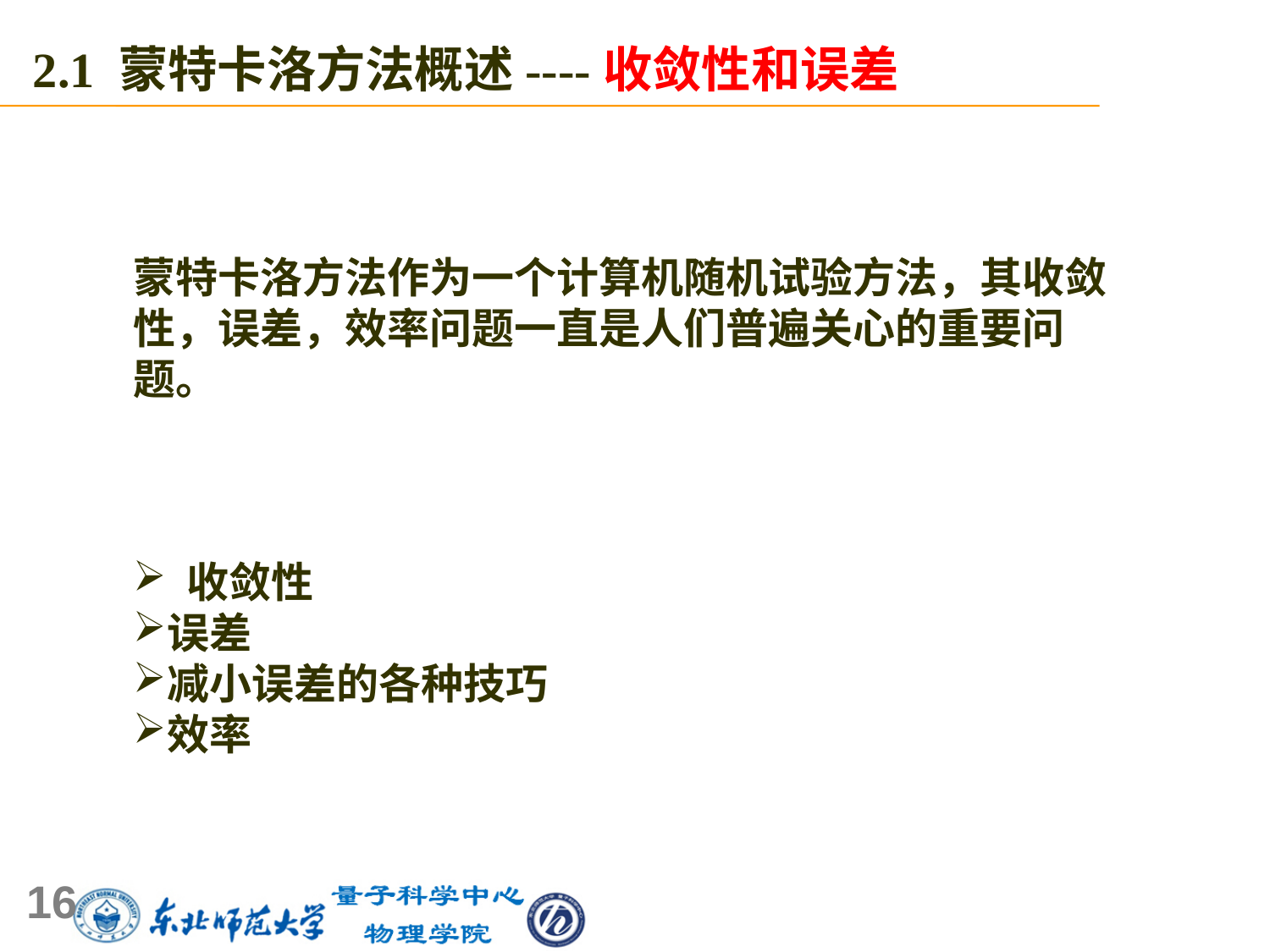

2.1 蒙特卡洛方法概述----收敛性和误差

蒙特卡洛方法作为一个计算机随机试验方法，其收敛性，误差，效率问题一直是人们普遍关心的重要问题。

 收敛性
误差
减小误差的各种技巧
效率
16